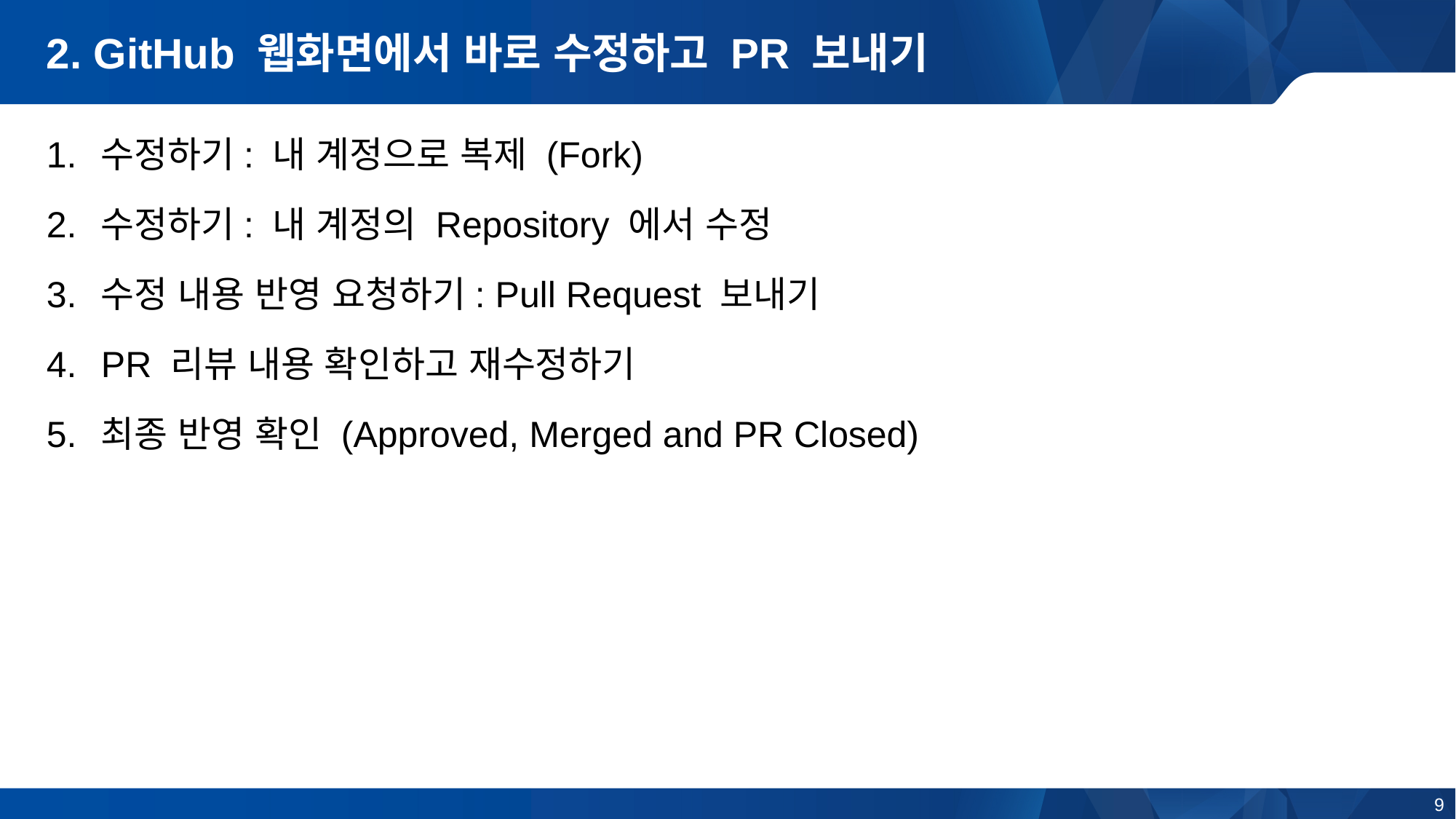

# 2. GitHub 웹화면에서 바로 수정하고 PR 보내기
수정하기: 내 계정으로 복제 (Fork)
수정하기: 내 계정의 Repository 에서 수정
수정 내용 반영 요청하기: Pull Request 보내기
PR 리뷰 내용 확인하고 재수정하기
최종 반영 확인 (Approved, Merged and PR Closed)

9